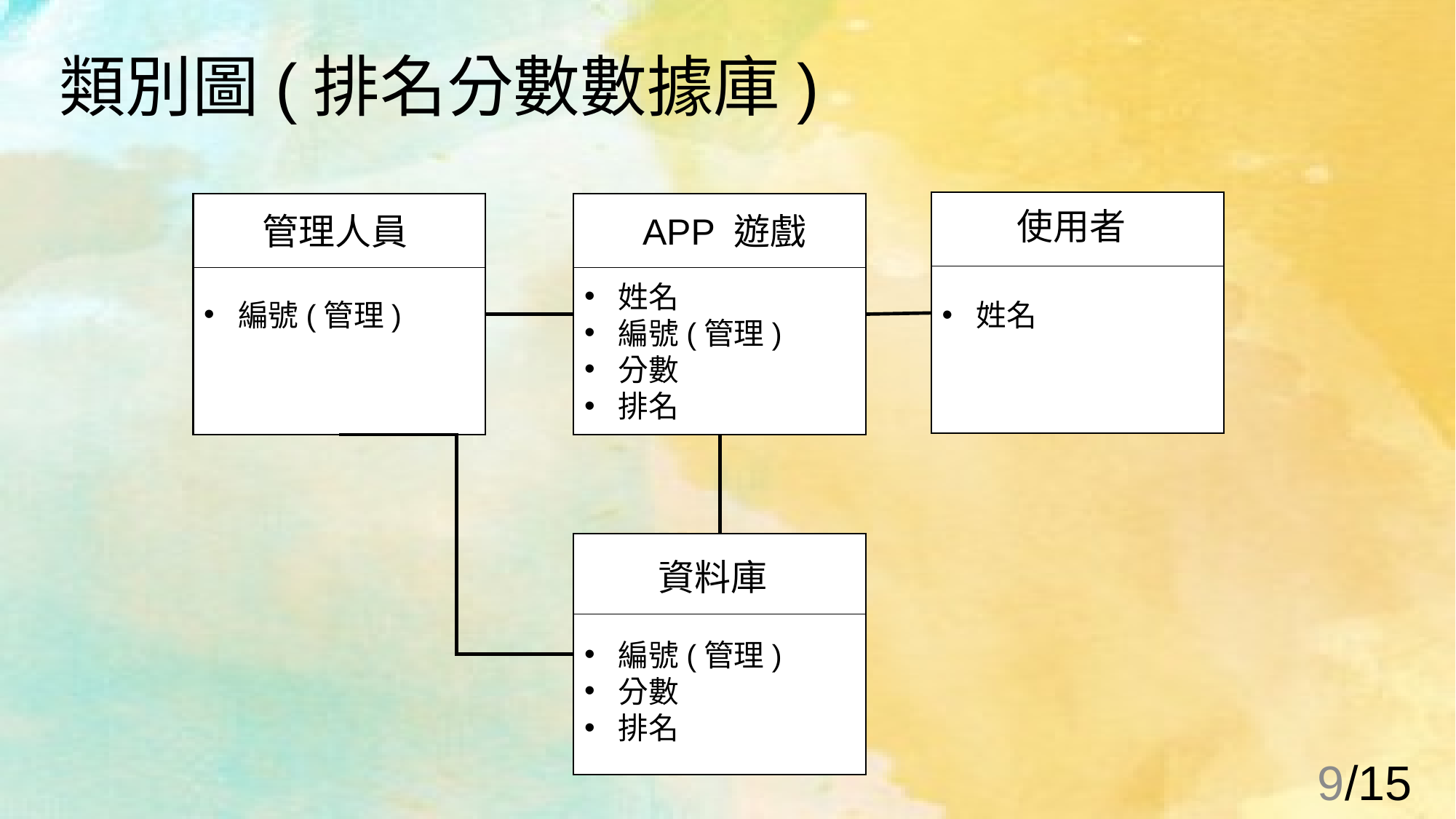

# 類別圖(排名分數數據庫)

姓名
j
使用者
編號(管理)j
管理人員

姓名
編號(管理)
分數
排名j
APP 遊戲

編號(管理)
分數
排名j
資料庫
9